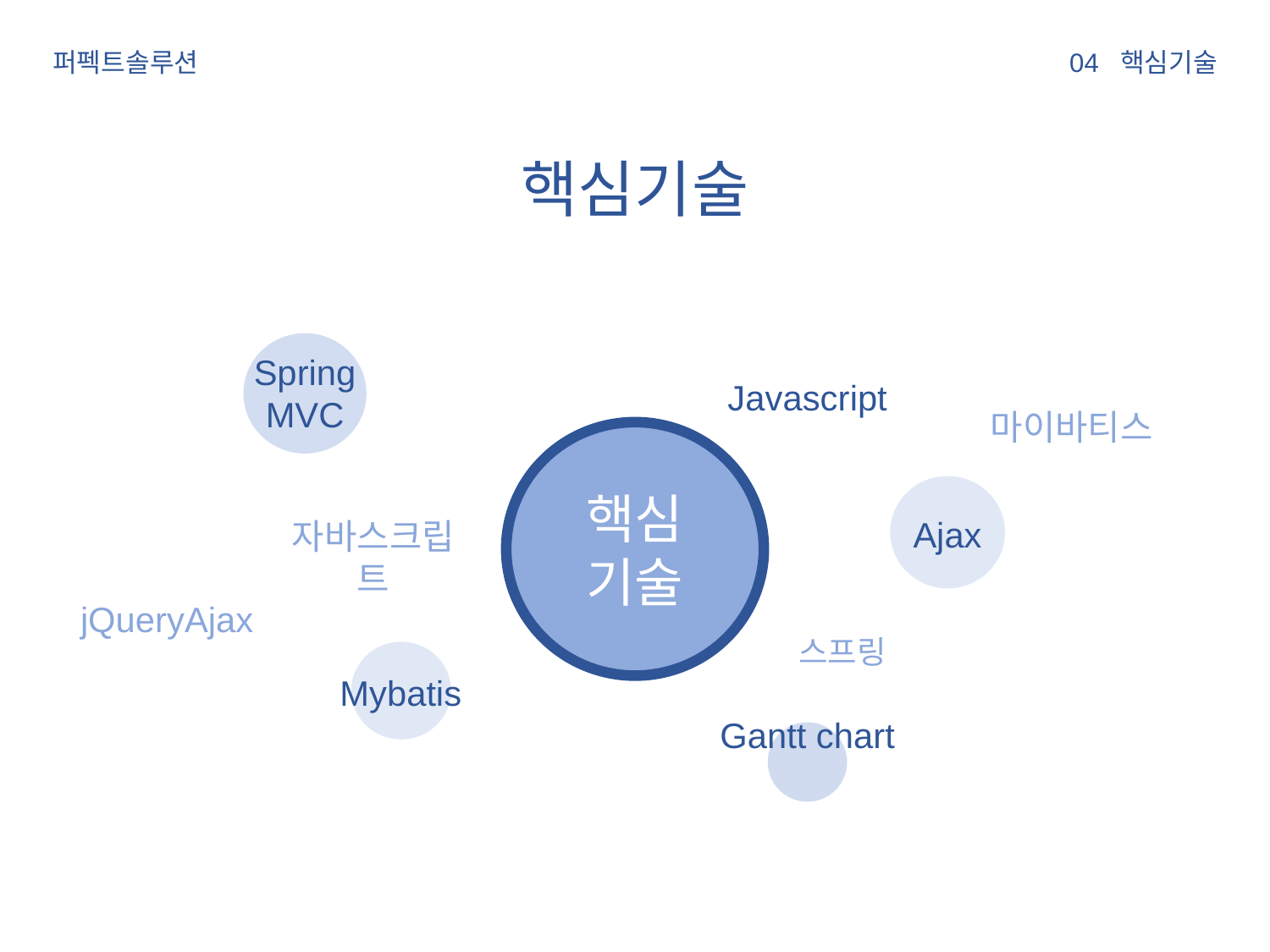

04  핵심기술
퍼펙트솔루션
핵심기술

Spring MVC
Javascript
마이바티스
핵심
기술

Ajax
자바스크립트
jQueryAjax
스프링

Mybatis
Gantt chart